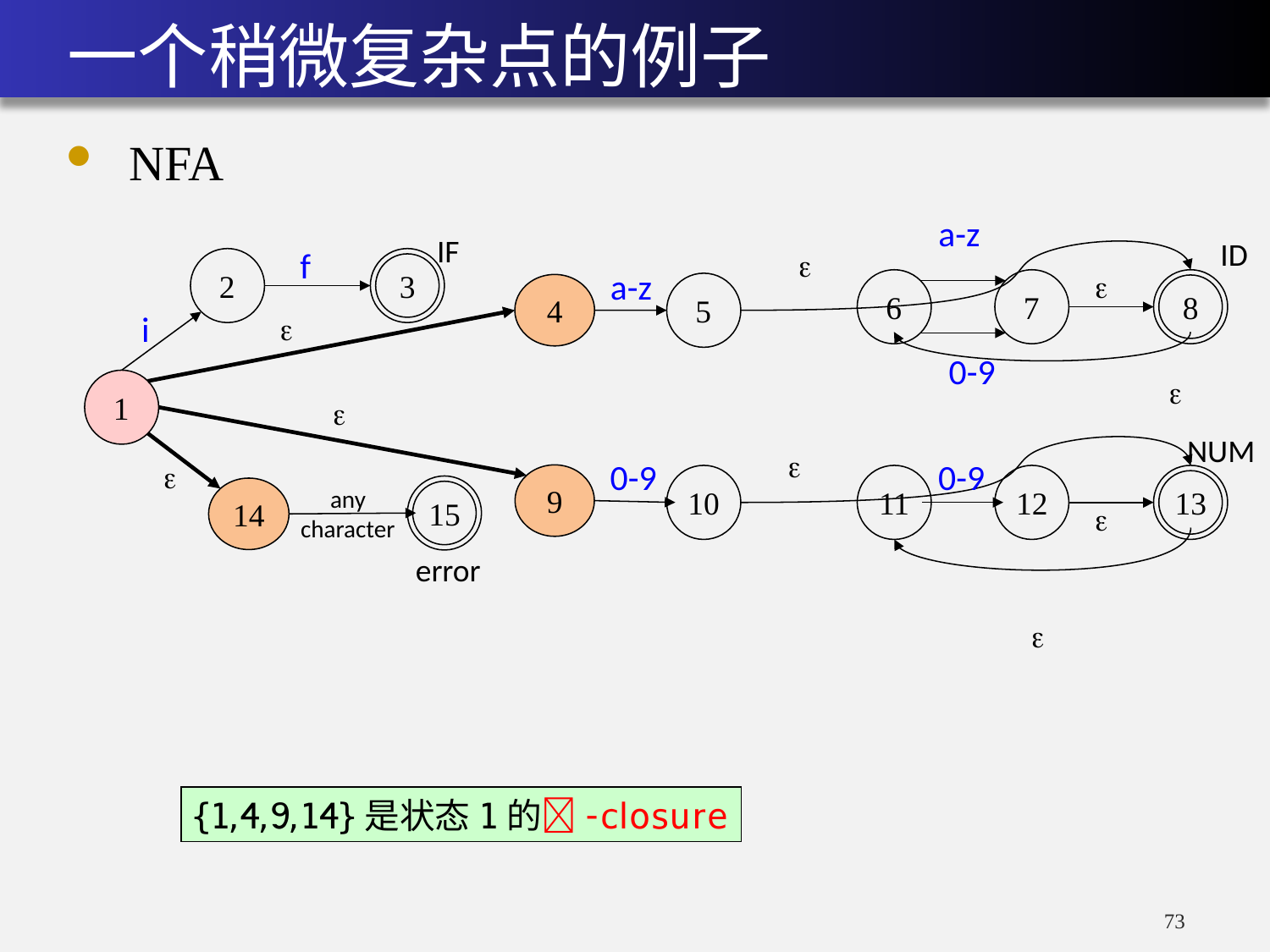

# 一个稍微复杂点的例子
NFA
a-z
IF
ID
ε
f

2

3
ε
a-z
4

6

7

8

5
ε
i
0-9
ε

1
ε
NUM
ε
ε
0-9
0-9
9

10

11

12

13
14

15
any
character
ε
error
ε
{1,4,9,14}是状态1的ε-closure
73